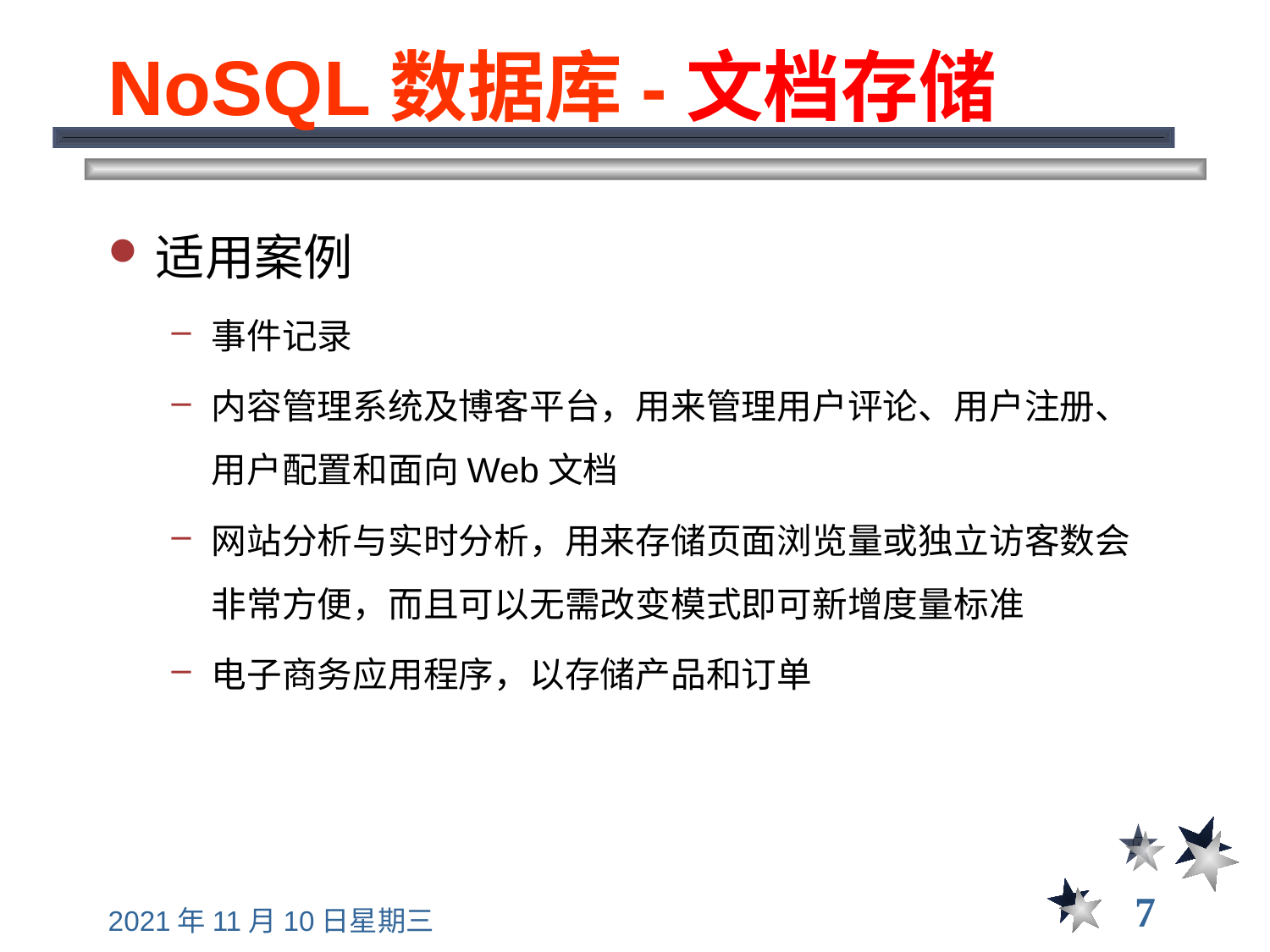

# NoSQL数据库-文档存储
适用案例
事件记录
内容管理系统及博客平台，用来管理用户评论、用户注册、用户配置和面向Web文档
网站分析与实时分析，用来存储页面浏览量或独立访客数会非常方便，而且可以无需改变模式即可新增度量标准
电子商务应用程序，以存储产品和订单
7
2021年11月10日星期三
大数据管理----前言